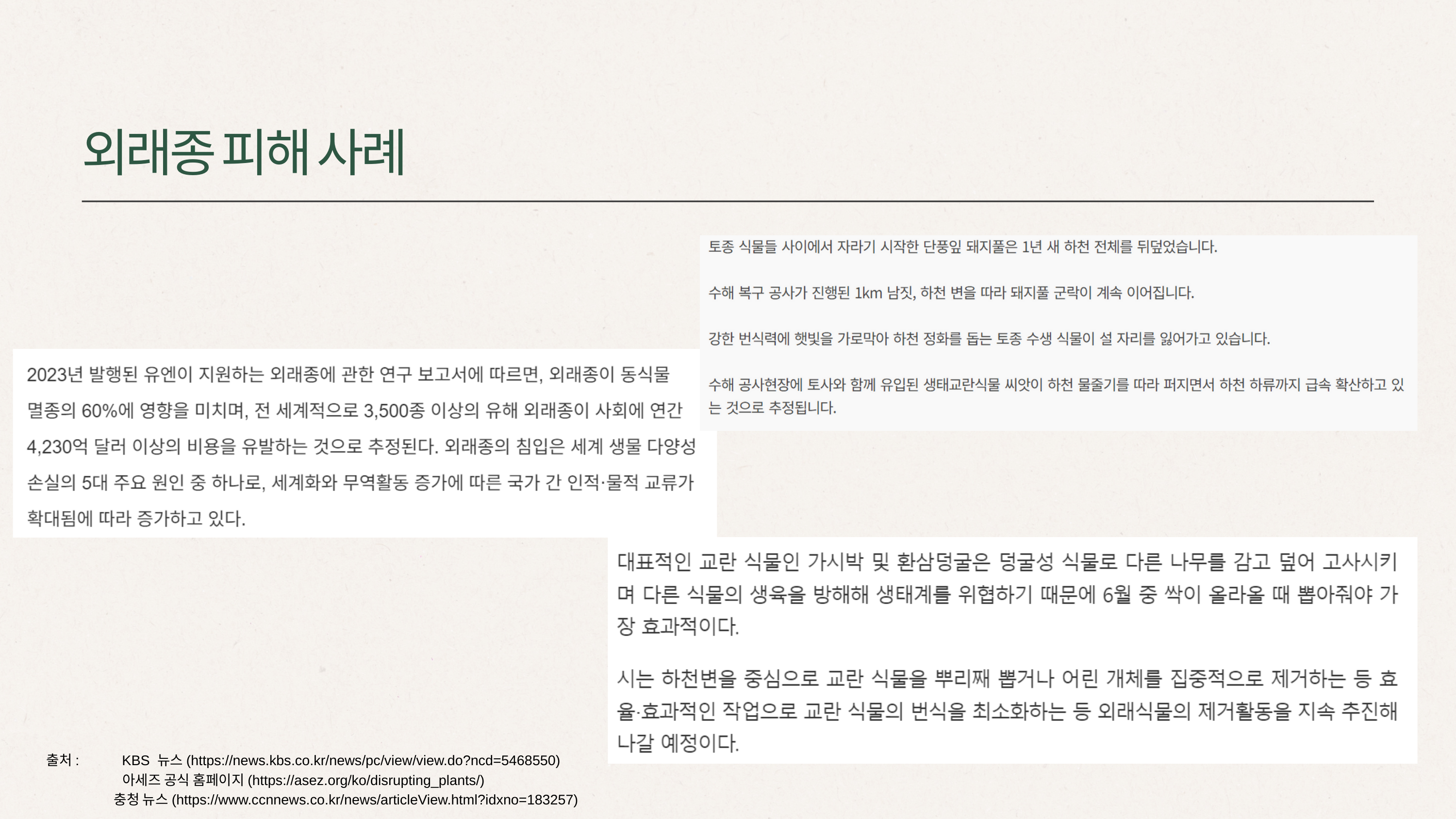

외래종 피해 사례

출처:           KBS 뉴스(https://news.kbs.co.kr/news/pc/view/view.do?ncd=5468550)
아세즈 공식 홈페이지(https://asez.org/ko/disrupting_plants/)
                          충청 뉴스(https://www.ccnnews.co.kr/news/articleView.html?idxno=183257)